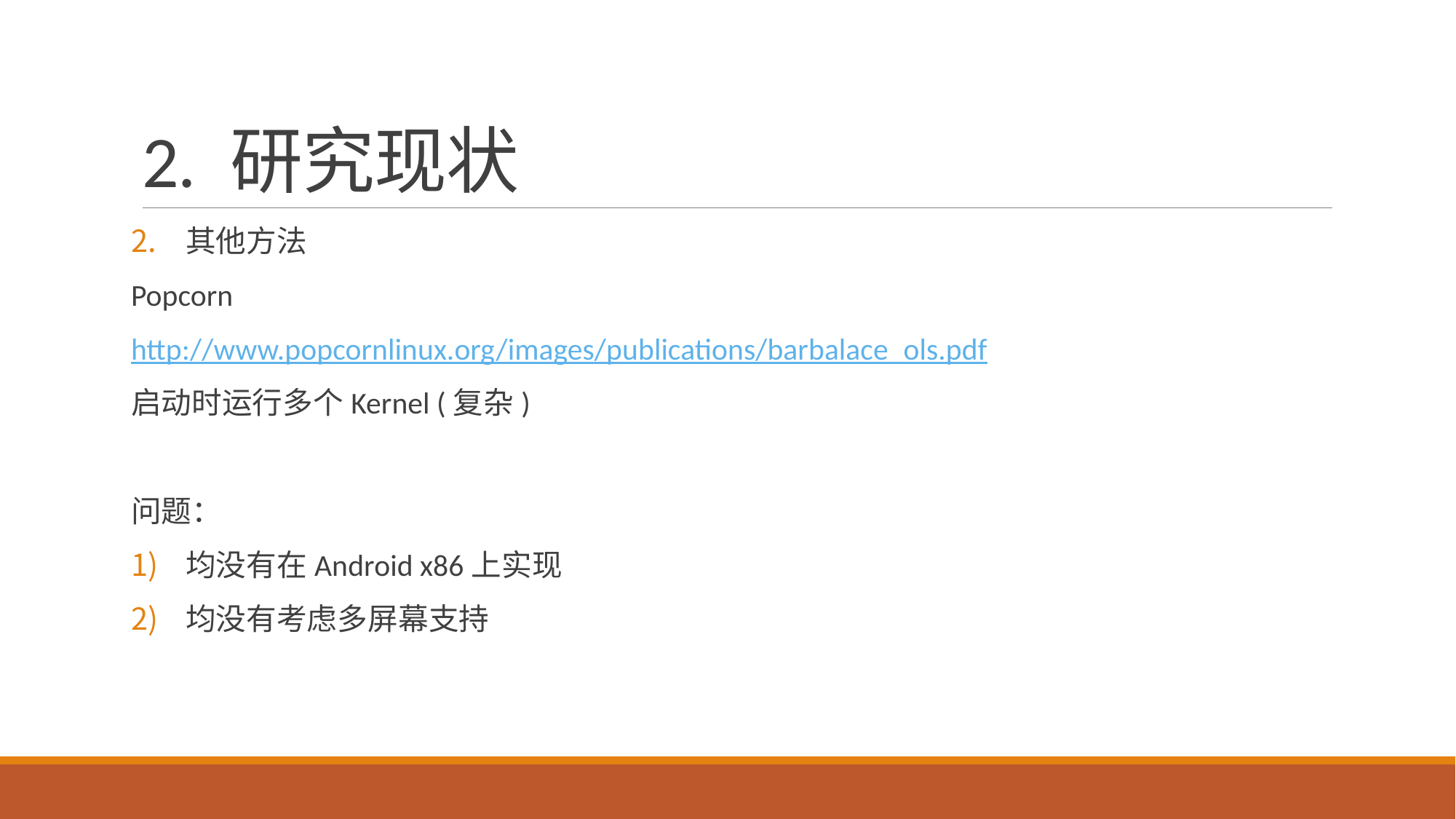

# 2. 研究现状
其他方法
Popcorn
http://www.popcornlinux.org/images/publications/barbalace_ols.pdf
启动时运行多个Kernel (复杂)

问题：
均没有在Android x86上实现
均没有考虑多屏幕支持